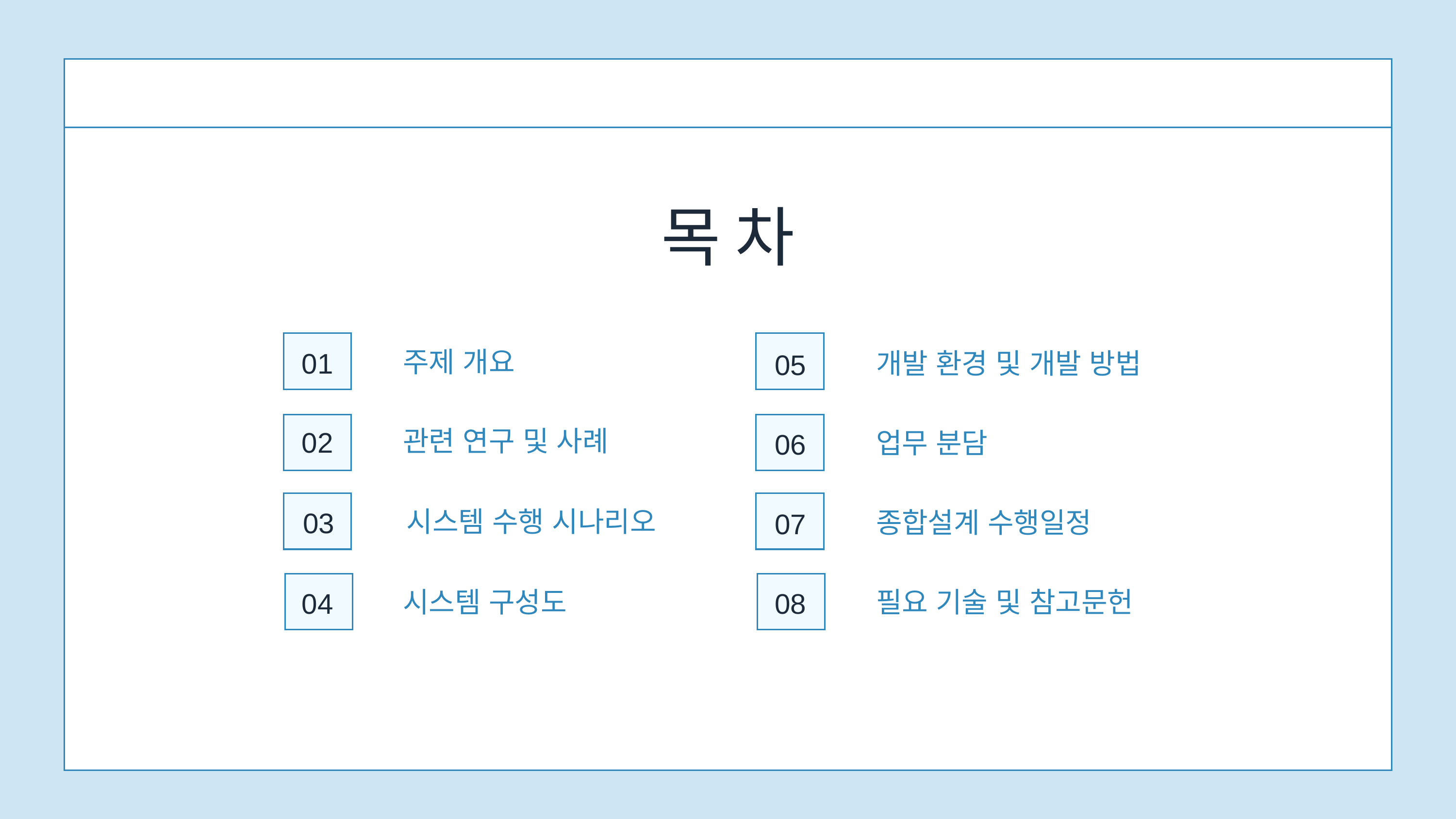

목 차

주제 개요
01
개발 환경 및 개발 방법
05

관련 연구 및 사례
02
업무 분담
06

시스템 수행 시나리오
종합설계 수행일정
03
07

시스템 구성도
필요 기술 및 참고문헌
04
08